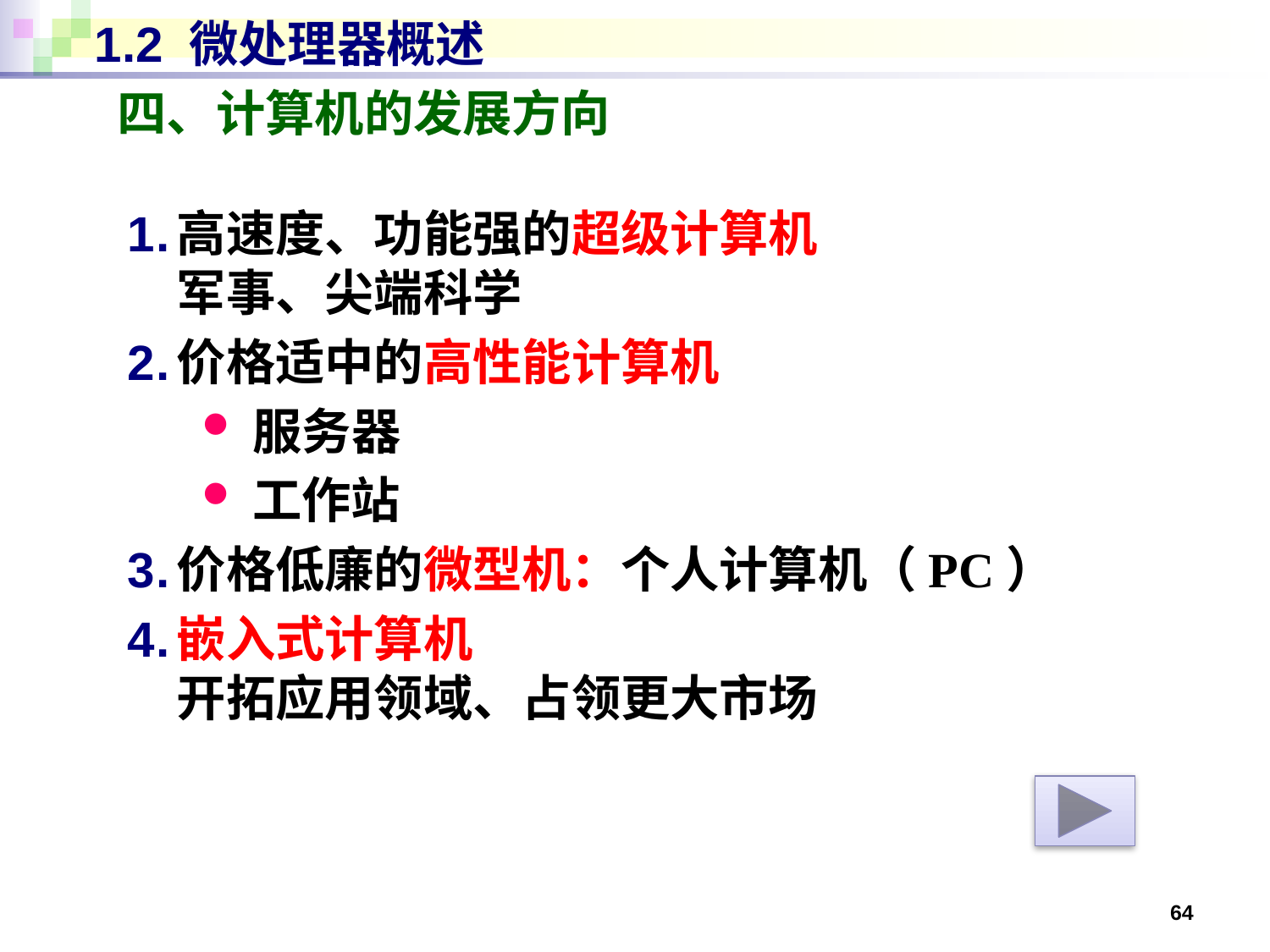

# 1.2 微处理器概述
四、计算机的发展方向
高速度、功能强的超级计算机
军事、尖端科学
价格适中的高性能计算机
服务器
工作站
价格低廉的微型机：个人计算机（PC）
嵌入式计算机
开拓应用领域、占领更大市场

64